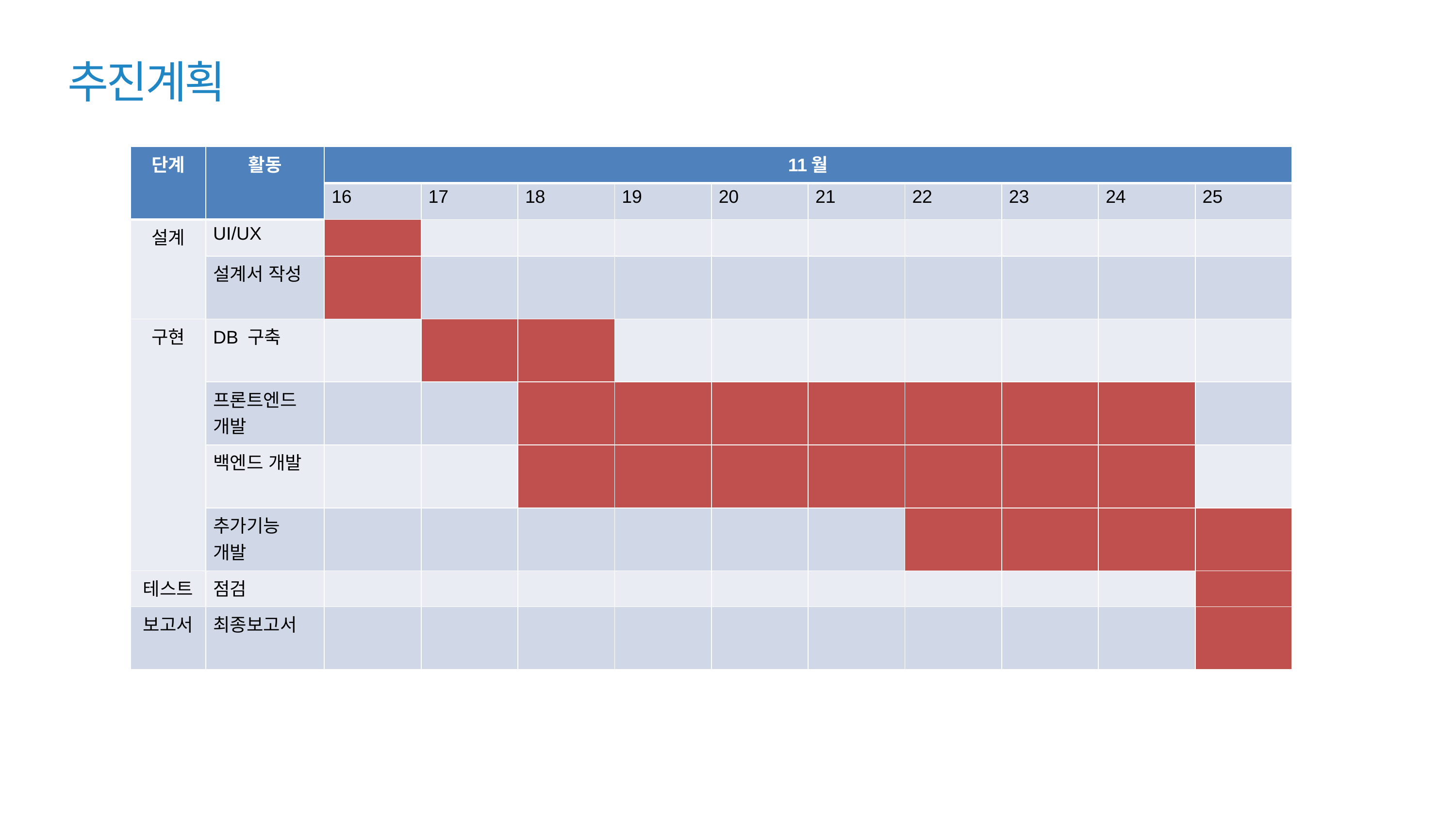

추진계획
| 단계 | 활동 | 11월 |  |  |  |  |  |  |  |  |  |
| --- | --- | --- | --- | --- | --- | --- | --- | --- | --- | --- | --- |
|  |  | 16 | 17 | 18 | 19 | 20 | 21 | 22 | 23 | 24 | 25 |
| 설계 | UI/UX |  |  |  |  |  |  |  |  |  |  |
|  | 설계서 작성 |  |  |  |  |  |  |  |  |  |  |
| 구현 | DB 구축 |  |  |  |  |  |  |  |  |  |  |
|  | 프론트엔드 개발 |  |  |  |  |  |  |  |  |  |  |
|  | 백엔드 개발 |  |  |  |  |  |  |  |  |  |  |
|  | 추가기능 개발 |  |  |  |  |  |  |  |  |  |  |
| 테스트 | 점검 |  |  |  |  |  |  |  |  |  |  |
| 보고서 | 최종보고서 |  |  |  |  |  |  |  |  |  |  |